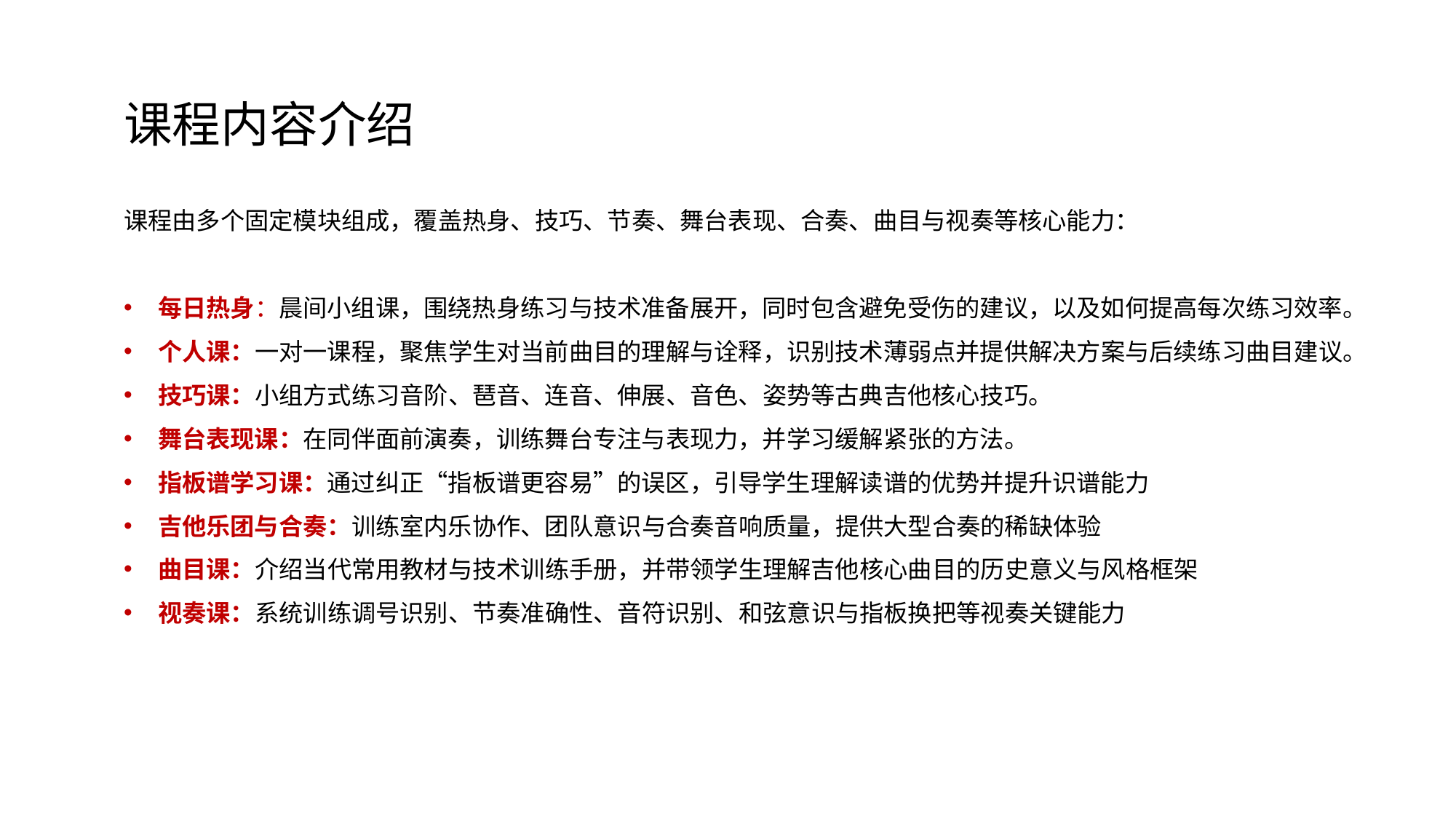

课程内容介绍
课程由多个固定模块组成，覆盖热身、技巧、节奏、舞台表现、合奏、曲目与视奏等核心能力：

每日热身：晨间小组课，围绕热身练习与技术准备展开，同时包含避免受伤的建议，以及如何提高每次练习效率。
个人课：一对一课程，聚焦学生对当前曲目的理解与诠释，识别技术薄弱点并提供解决方案与后续练习曲目建议。
技巧课：小组方式练习音阶、琶音、连音、伸展、音色、姿势等古典吉他核心技巧。
舞台表现课：在同伴面前演奏，训练舞台专注与表现力，并学习缓解紧张的方法。
指板谱学习课：通过纠正“指板谱更容易”的误区，引导学生理解读谱的优势并提升识谱能力
吉他乐团与合奏：训练室内乐协作、团队意识与合奏音响质量，提供大型合奏的稀缺体验
曲目课：介绍当代常用教材与技术训练手册，并带领学生理解吉他核心曲目的历史意义与风格框架
视奏课：系统训练调号识别、节奏准确性、音符识别、和弦意识与指板换把等视奏关键能力